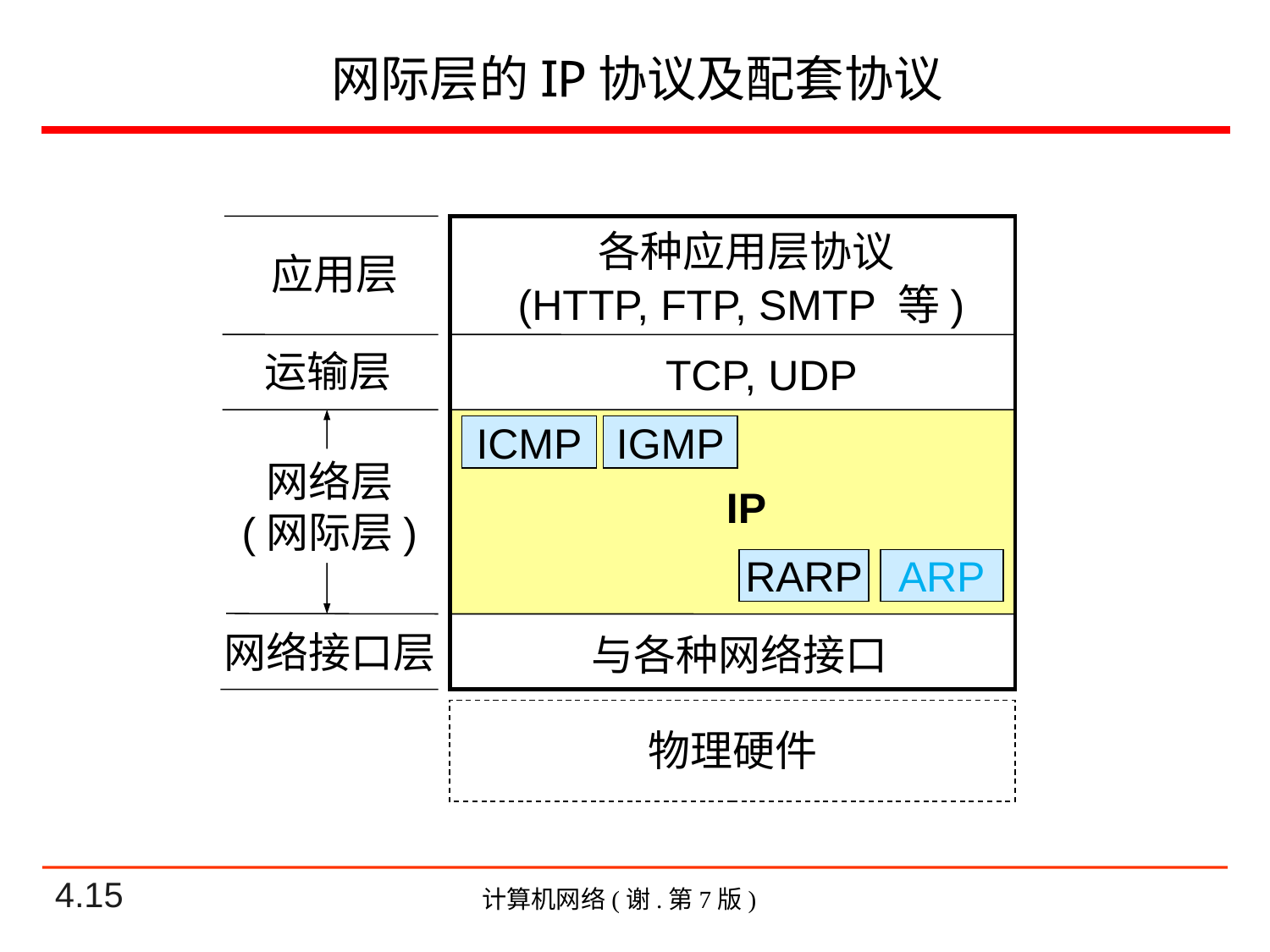

# 网际层的IP协议及配套协议

各种应用层协议
应用层
(HTTP, FTP, SMTP 等)

运输层
TCP, UDP

ICMP
IGMP
网络层
(网际层)
IP
RARP
ARP

与各种网络接口
  网络接口层

物理硬件